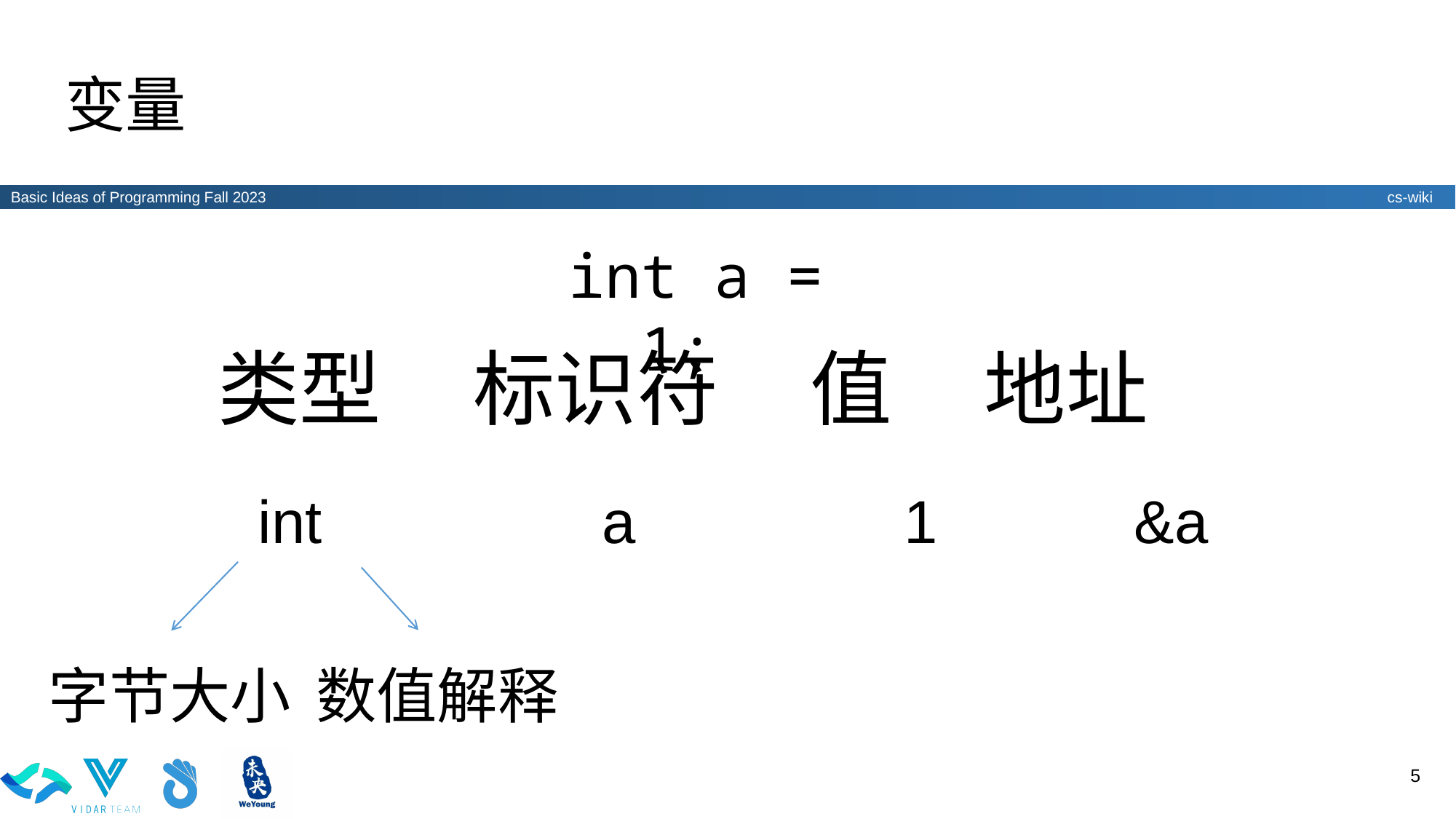

# 变量
int a = 1;
类型     标识符     值     地址
int
a
1
&a
字节大小
数值解释